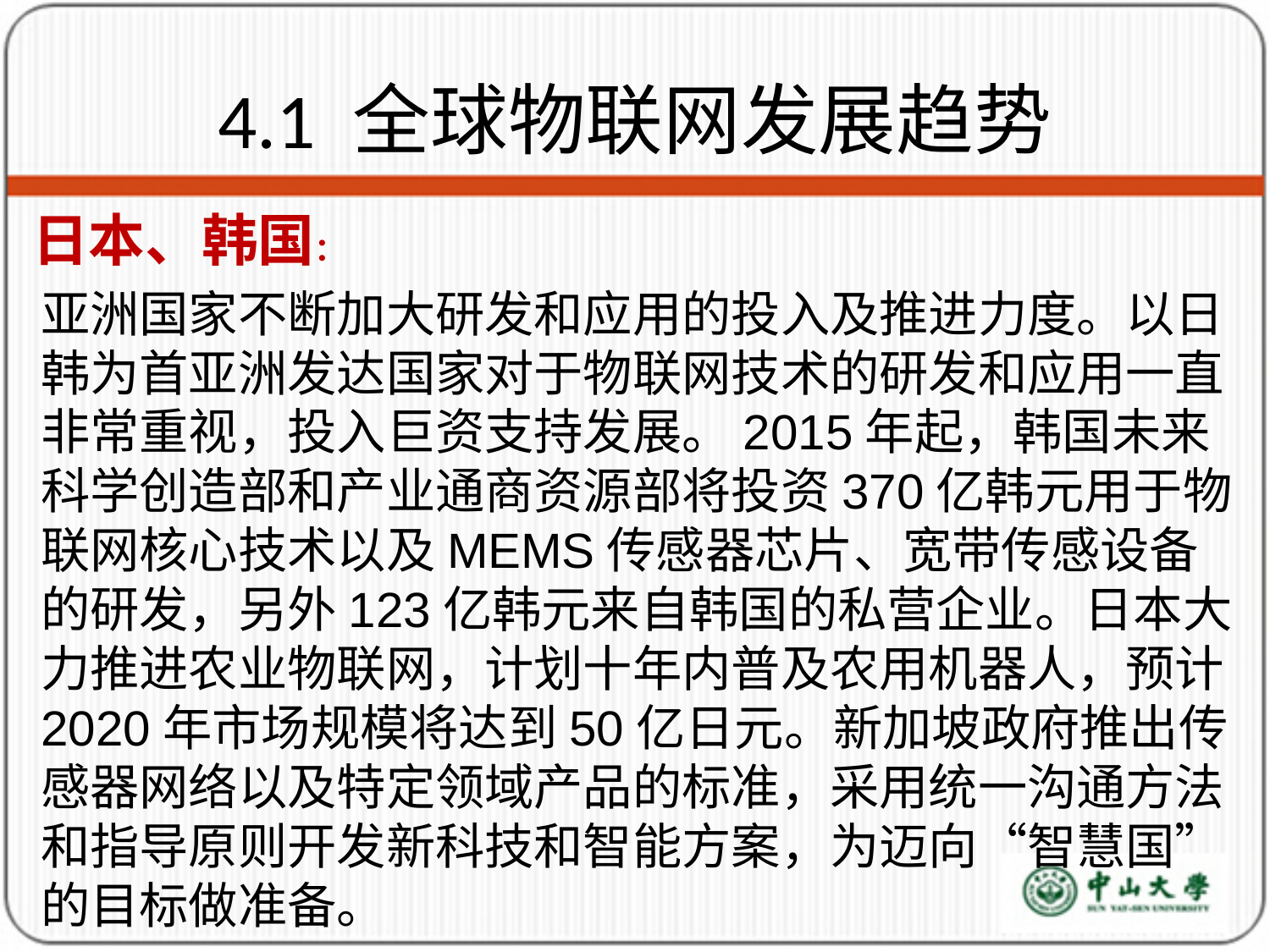

# 4.1 全球物联网发展趋势
日本、韩国：
亚洲国家不断加大研发和应用的投入及推进力度。以日韩为首亚洲发达国家对于物联网技术的研发和应用一直非常重视，投入巨资支持发展。2015年起，韩国未来科学创造部和产业通商资源部将投资370亿韩元用于物联网核心技术以及MEMS传感器芯片、宽带传感设备的研发，另外123亿韩元来自韩国的私营企业。日本大力推进农业物联网，计划十年内普及农用机器人，预计2020年市场规模将达到50亿日元。新加坡政府推出传感器网络以及特定领域产品的标准，采用统一沟通方法和指导原则开发新科技和智能方案，为迈向“智慧国”的目标做准备。